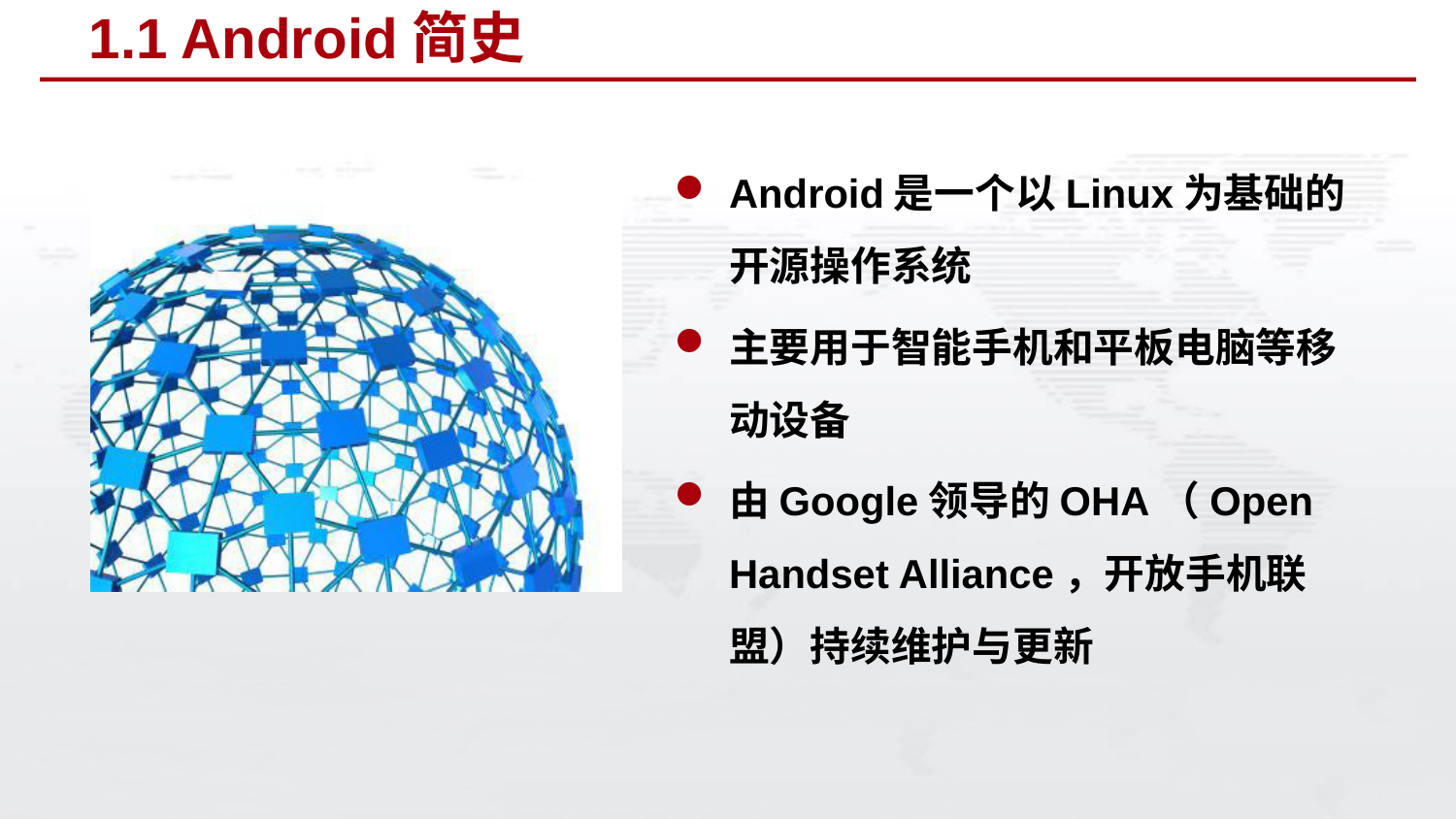

# 1.1 Android简史
Android是一个以Linux为基础的开源操作系统
主要用于智能手机和平板电脑等移动设备
由Google领导的OHA（Open Handset Alliance，开放手机联盟）持续维护与更新